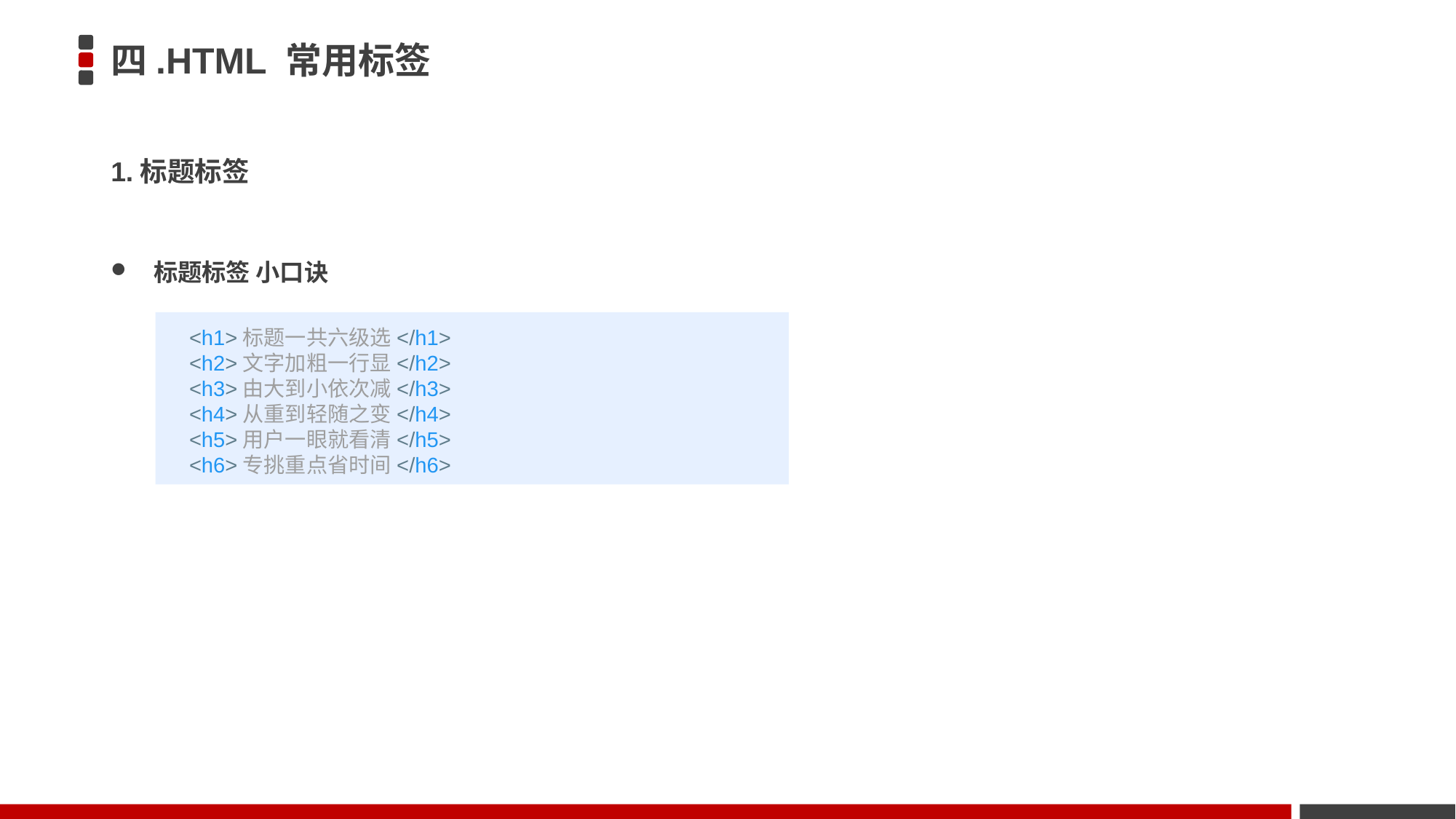

# 四.HTML 常用标签
1.标题标签
标题标签 小口诀

<h1>标题一共六级选</h1>
<h2>文字加粗一行显</h2>
<h3>由大到小依次减</h3>
<h4>从重到轻随之变</h4>
<h5>用户一眼就看清</h5>
<h6>专挑重点省时间</h6>